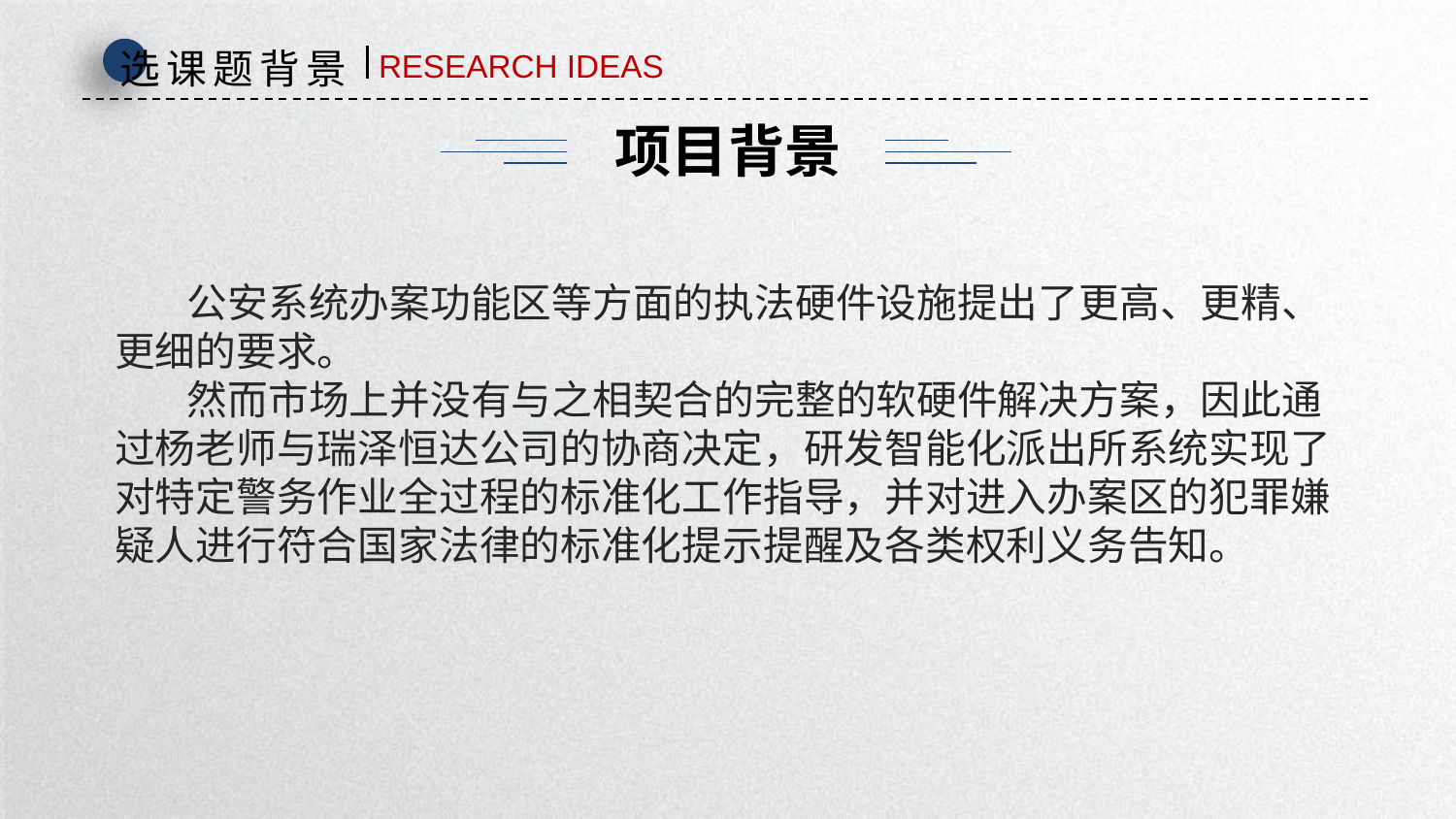

选课题背景
RESEARCH IDEAS

项目背景

       公安系统办案功能区等方面的执法硬件设施提出了更高、更精、更细的要求。
       然而市场上并没有与之相契合的完整的软硬件解决方案，因此通过杨老师与瑞泽恒达公司的协商决定，研发智能化派出所系统实现了对特定警务作业全过程的标准化工作指导，并对进入办案区的犯罪嫌疑人进行符合国家法律的标准化提示提醒及各类权利义务告知。